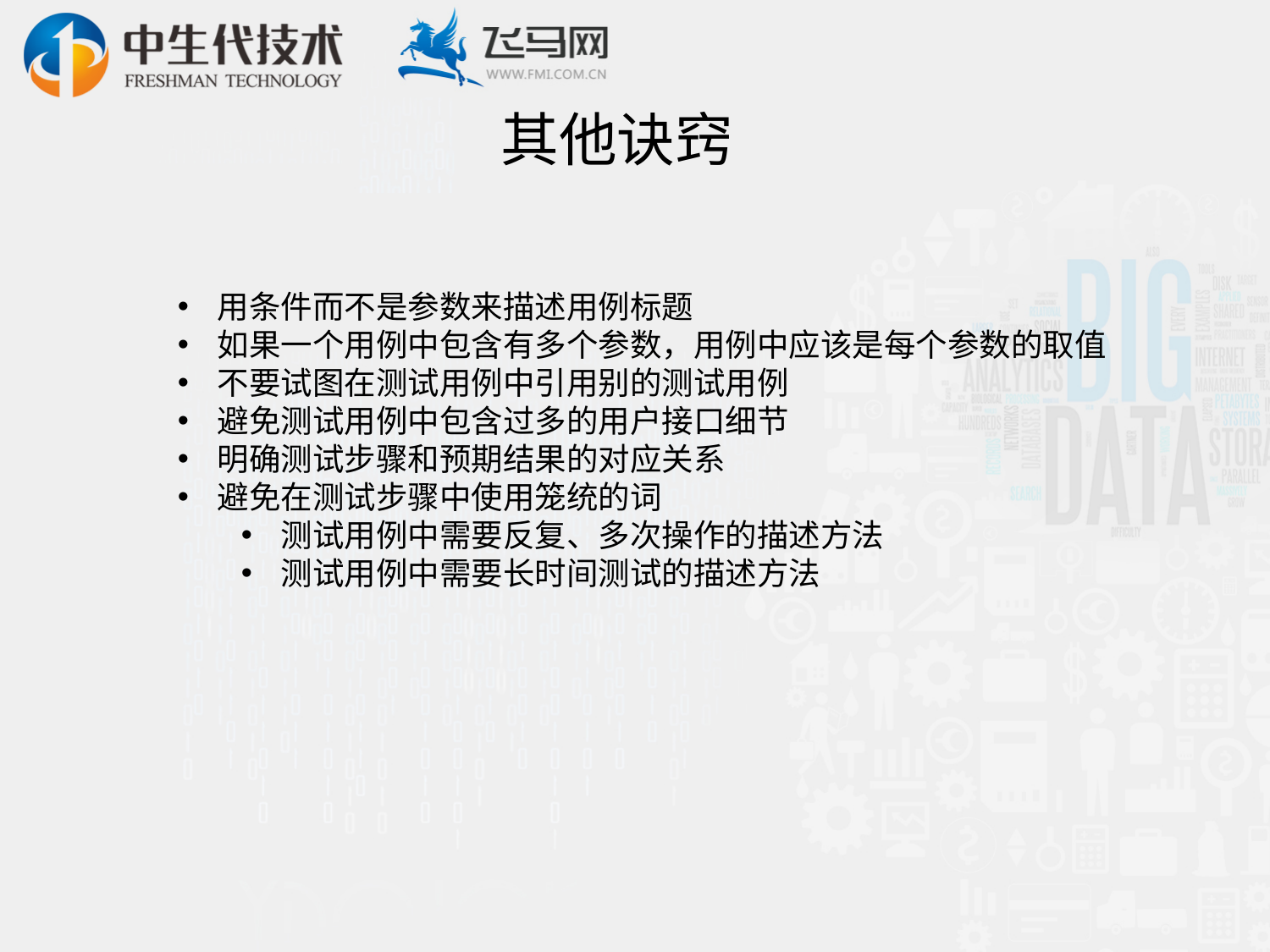

# 其他诀窍
用条件而不是参数来描述用例标题
如果一个用例中包含有多个参数，用例中应该是每个参数的取值
不要试图在测试用例中引用别的测试用例
避免测试用例中包含过多的用户接口细节
明确测试步骤和预期结果的对应关系
避免在测试步骤中使用笼统的词
测试用例中需要反复、多次操作的描述方法
测试用例中需要长时间测试的描述方法